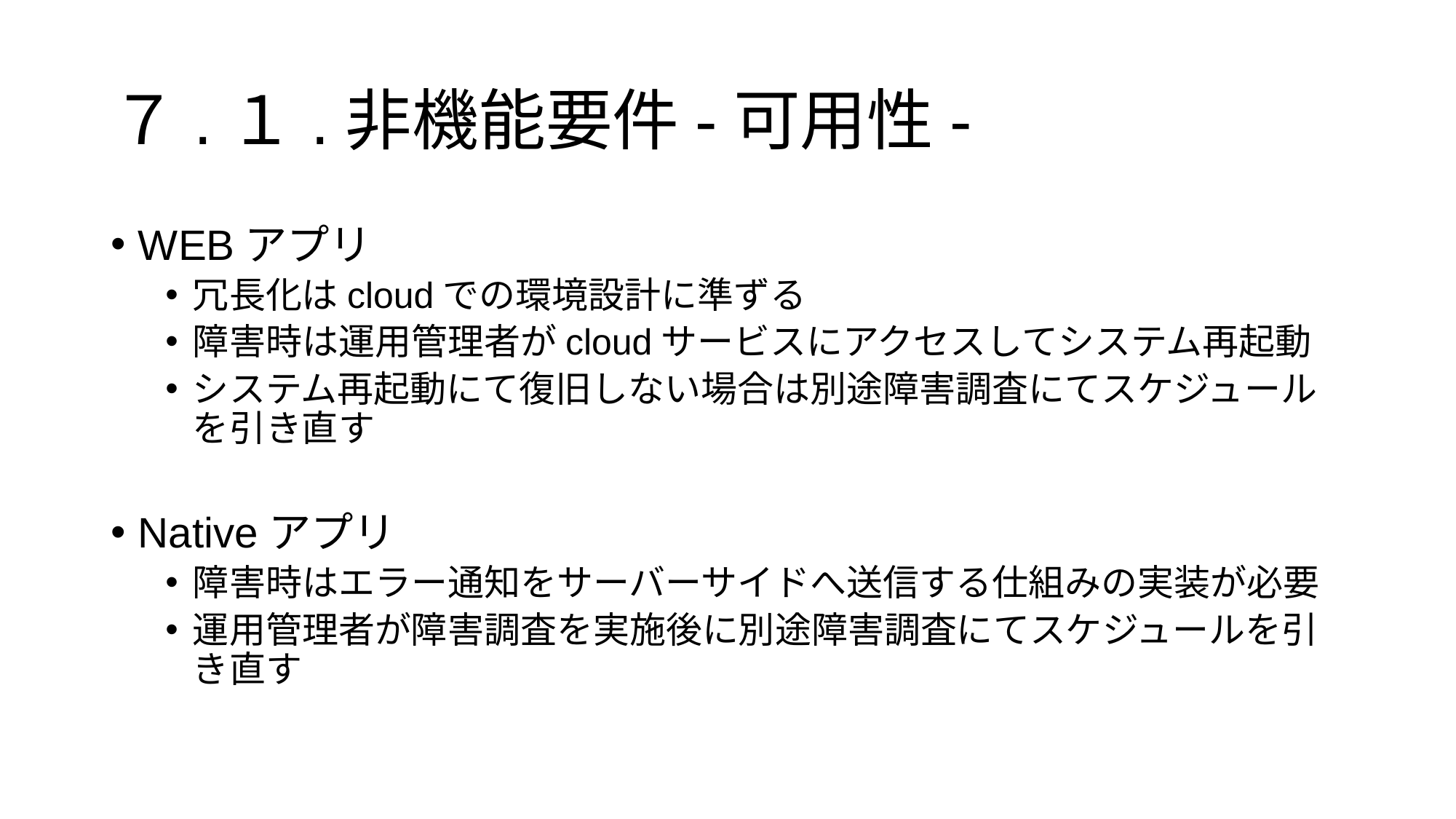

# ７.１.非機能要件-可用性-
WEBアプリ
冗長化はcloudでの環境設計に準ずる
障害時は運用管理者がcloudサービスにアクセスしてシステム再起動
システム再起動にて復旧しない場合は別途障害調査にてスケジュールを引き直す

Nativeアプリ
障害時はエラー通知をサーバーサイドへ送信する仕組みの実装が必要
運用管理者が障害調査を実施後に別途障害調査にてスケジュールを引き直す